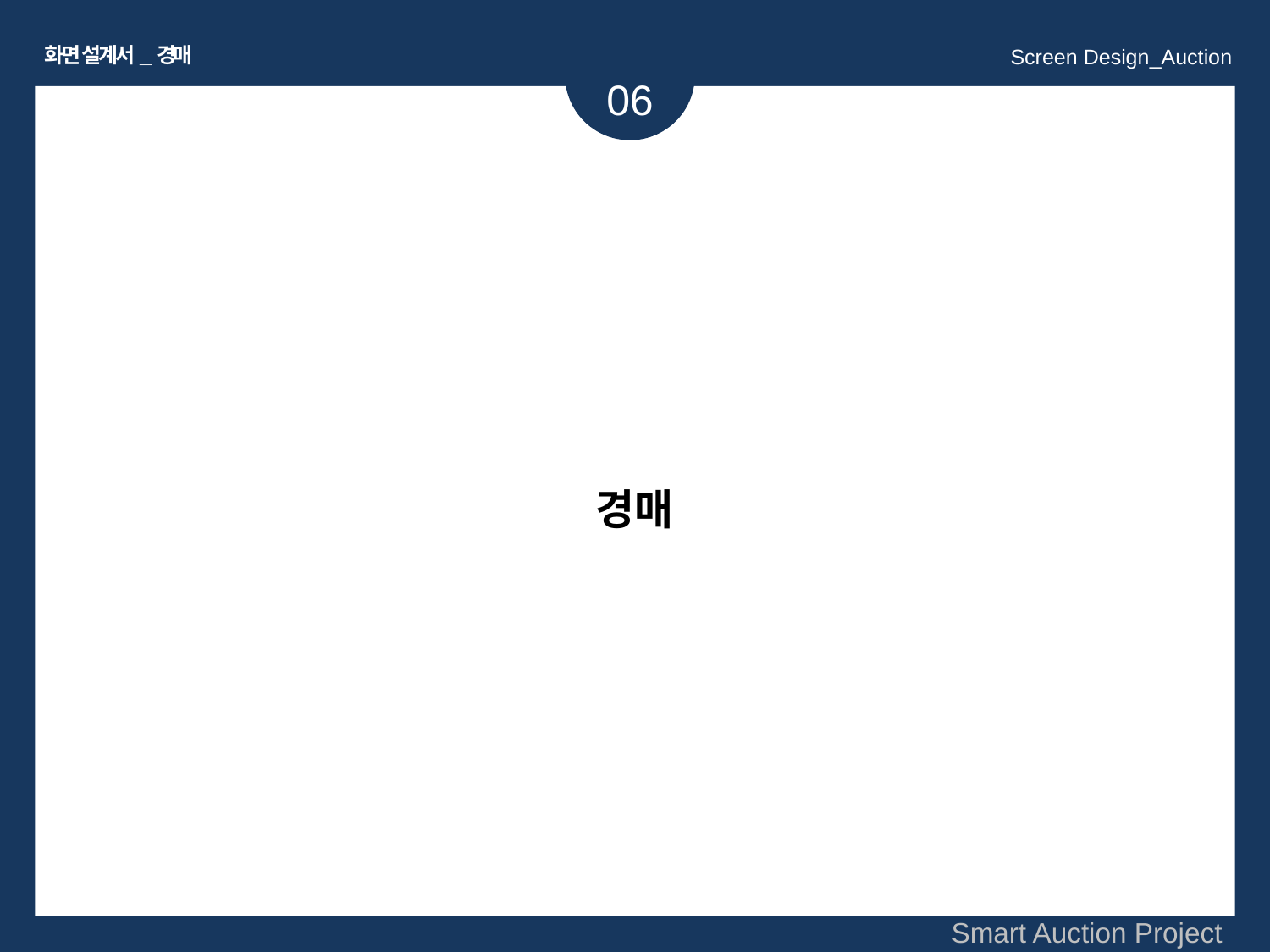

화면 설계서_경매
Screen Design_Auction
06

경매
Smart Auction Project